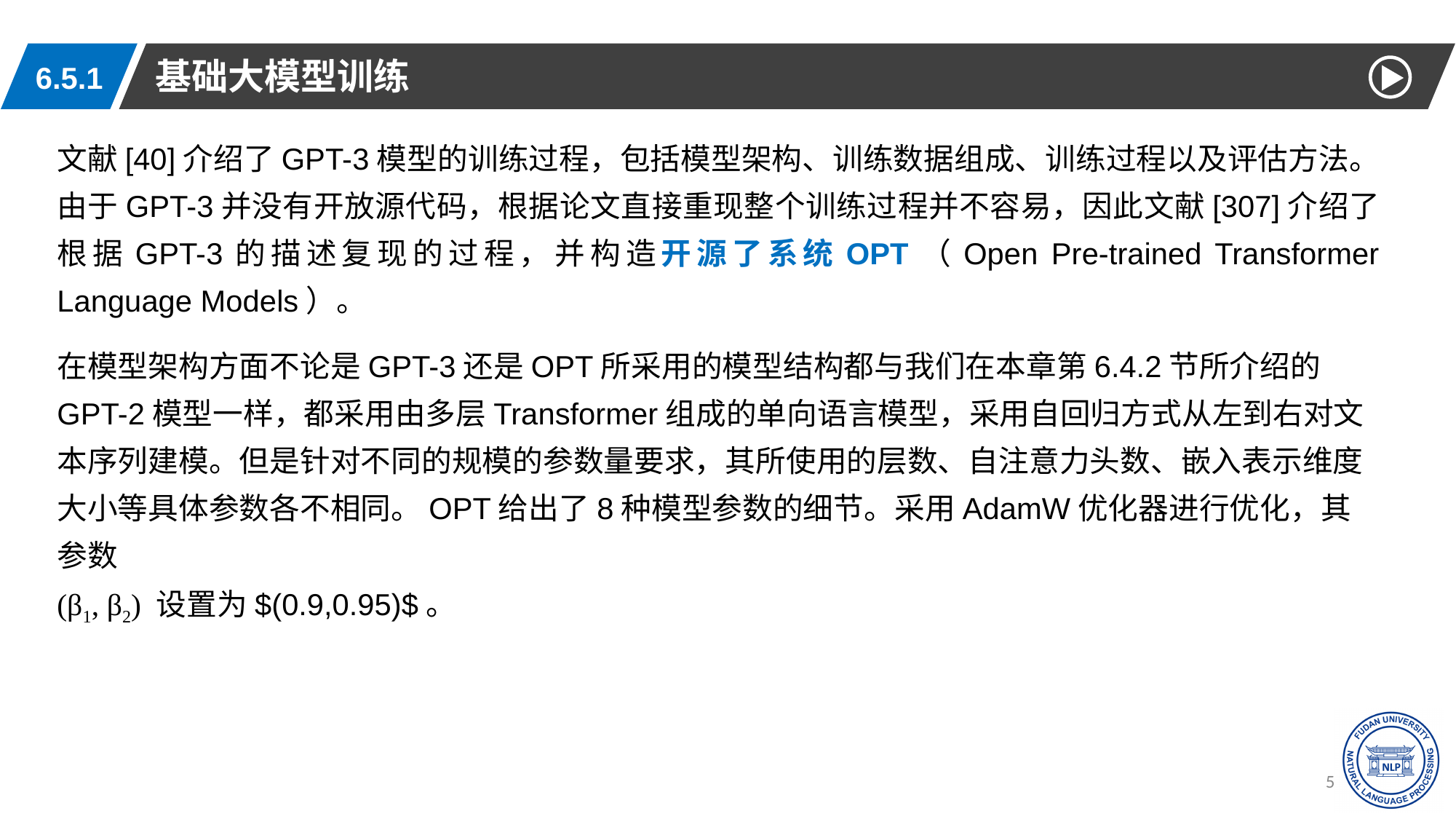

基础大模型训练
6.5.1

文献[40]介绍了GPT-3模型的训练过程，包括模型架构、训练数据组成、训练过程以及评估方法。由于GPT-3并没有开放源代码，根据论文直接重现整个训练过程并不容易，因此文献[307]介绍了根据GPT-3的描述复现的过程，并构造开源了系统OPT（Open Pre-trained Transformer Language Models）。
在模型架构方面不论是GPT-3还是OPT所采用的模型结构都与我们在本章第6.4.2节所介绍的GPT-2模型一样，都采用由多层Transformer组成的单向语言模型，采用自回归方式从左到右对文本序列建模。但是针对不同的规模的参数量要求，其所使用的层数、自注意力头数、嵌入表示维度大小等具体参数各不相同。OPT给出了8种模型参数的细节。采用AdamW优化器进行优化，其参数
(β1, β2) 设置为$(0.9,0.95)$。
57